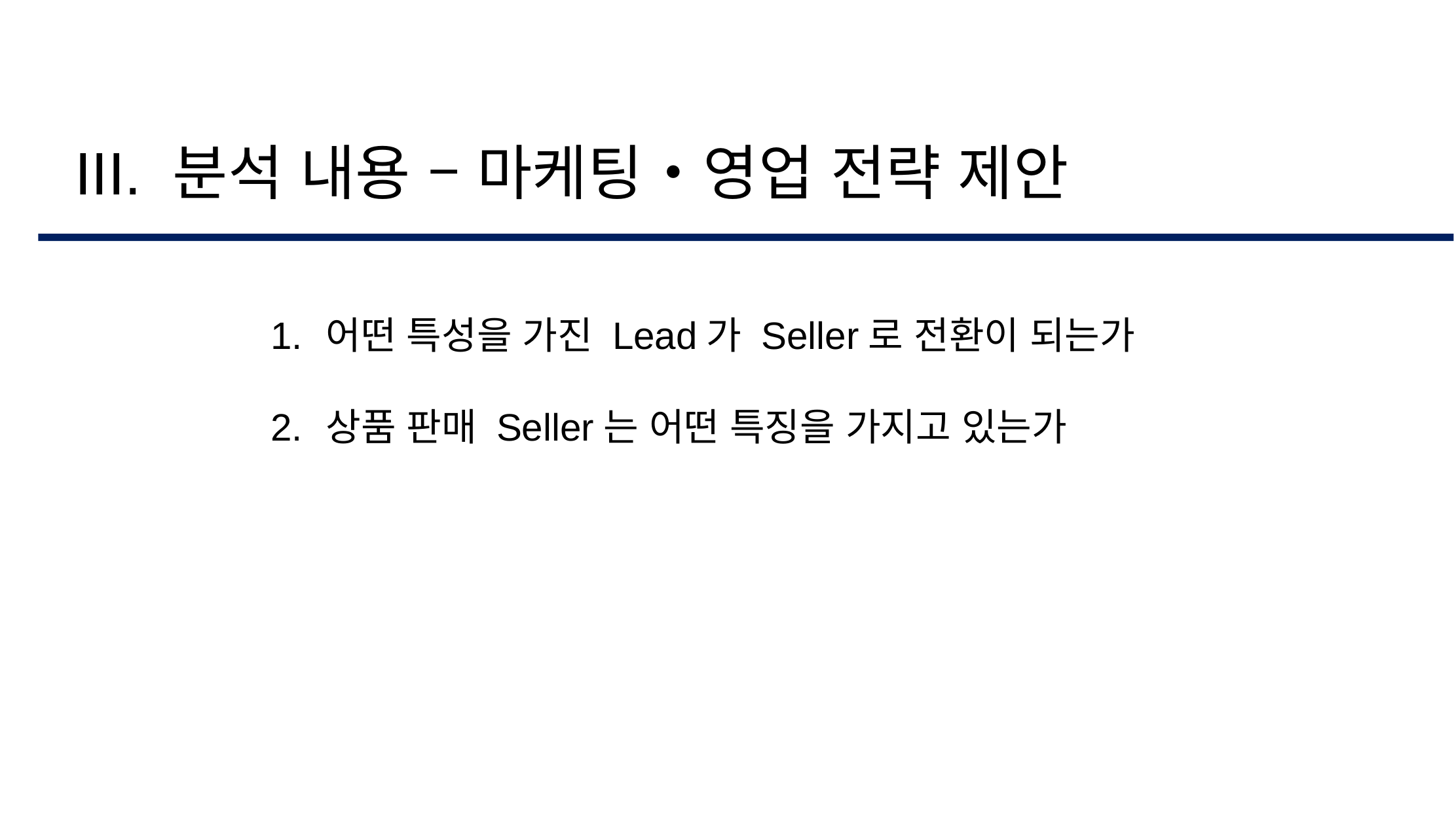

III. 분석 내용 – 마케팅・영업 전략 제안

어떤 특성을 가진 Lead가 Seller로 전환이 되는가
상품 판매 Seller는 어떤 특징을 가지고 있는가